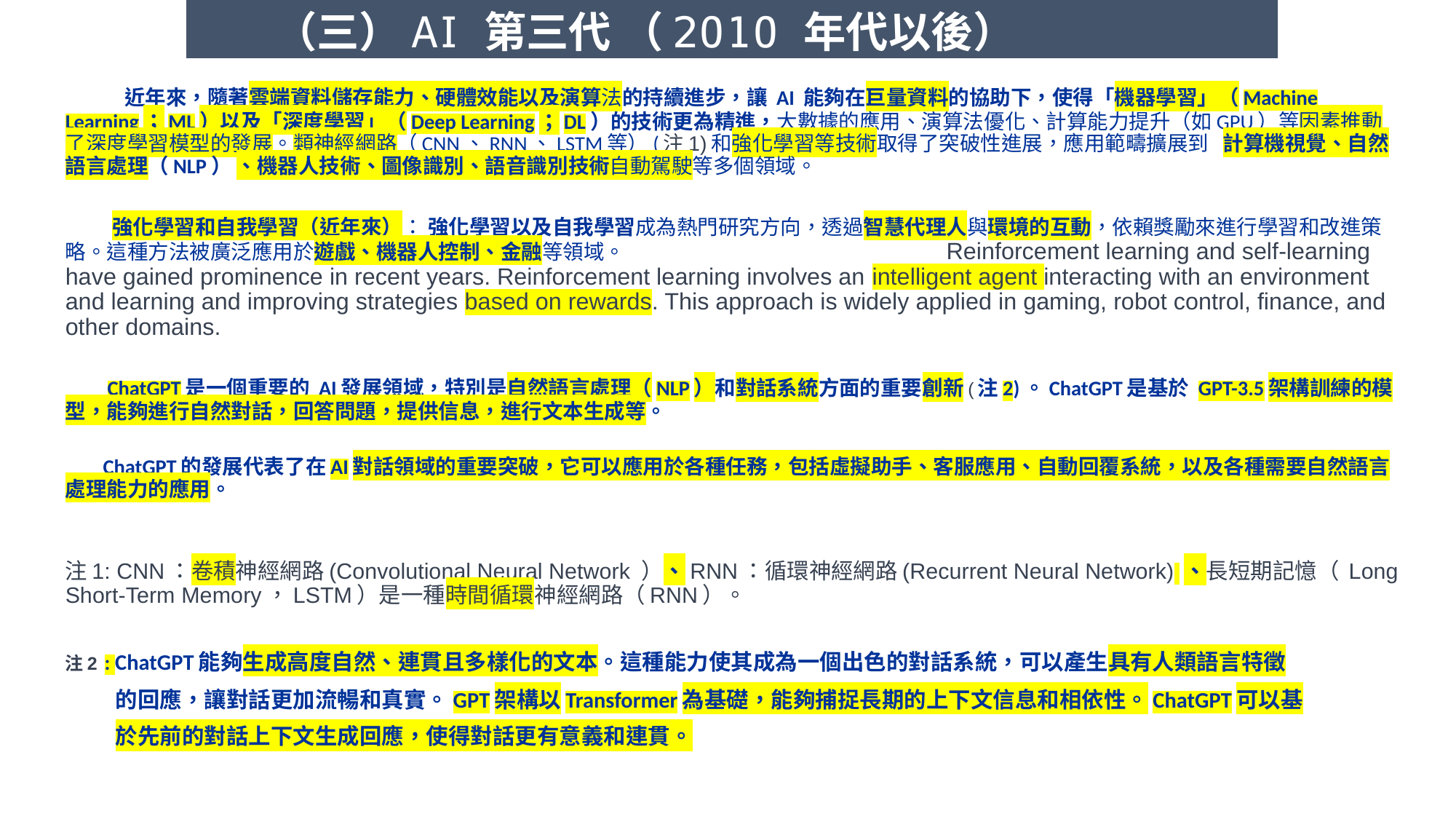

（三）AI 第三代 （2010 年代以後）
         近年來，隨著雲端資料儲存能力、硬體效能以及演算法的持續進步，讓 AI 能夠在巨量資料的協助下，使得「機器學習」（Machine Learning；ML）以及「深度學習」（Deep Learning；DL）的技術更為精進，大數據的應用、演算法優化、計算能力提升（如GPU）等因素推動了深度學習模型的發展。類神經網路（CNN、RNN、LSTM等）(注1)和強化學習等技術取得了突破性進展，應用範疇擴展到   計算機視覺、自然語言處理（NLP） 、機器人技術、圖像識別、語音識別技術自動駕駛等多個領域。

         強化學習和自我學習（近年來）： 強化學習以及自我學習成為熱門研究方向，透過智慧代理人與環境的互動，依賴獎勵來進行學習和改進策略。這種方法被廣泛應用於遊戲、機器人控制、金融等領域。                                                                   Reinforcement learning and self-learning have gained prominence in recent years. Reinforcement learning involves an intelligent agent interacting with an environment and learning and improving strategies based on rewards. This approach is widely applied in gaming, robot control, finance, and other domains.

        ChatGPT是一個重要的 AI發展領域，特別是自然語言處理（NLP）和對話系統方面的重要創新(注2)。ChatGPT是基於 GPT-3.5架構訓練的模型，能夠進行自然對話，回答問題，提供信息，進行文本生成等。

        ChatGPT的發展代表了在AI對話領域的重要突破，它可以應用於各種任務，包括虛擬助手、客服應用、自動回覆系統，以及各種需要自然語言處理能力的應用。

注1: CNN：卷積神經網路(Convolutional Neural Network ）、RNN：循環神經網路(Recurrent Neural Network) 、長短期記憶（ Long Short-Term Memory，LSTM）是一種時間循環神經網路（RNN）。

注2 : ChatGPT能夠生成高度自然、連貫且多樣化的文本。這種能力使其成為一個出色的對話系統，可以產生具有人類語言特徵
         的回應，讓對話更加流暢和真實。GPT架構以Transformer為基礎，能夠捕捉長期的上下文信息和相依性。ChatGPT可以基
         於先前的對話上下文生成回應，使得對話更有意義和連貫。